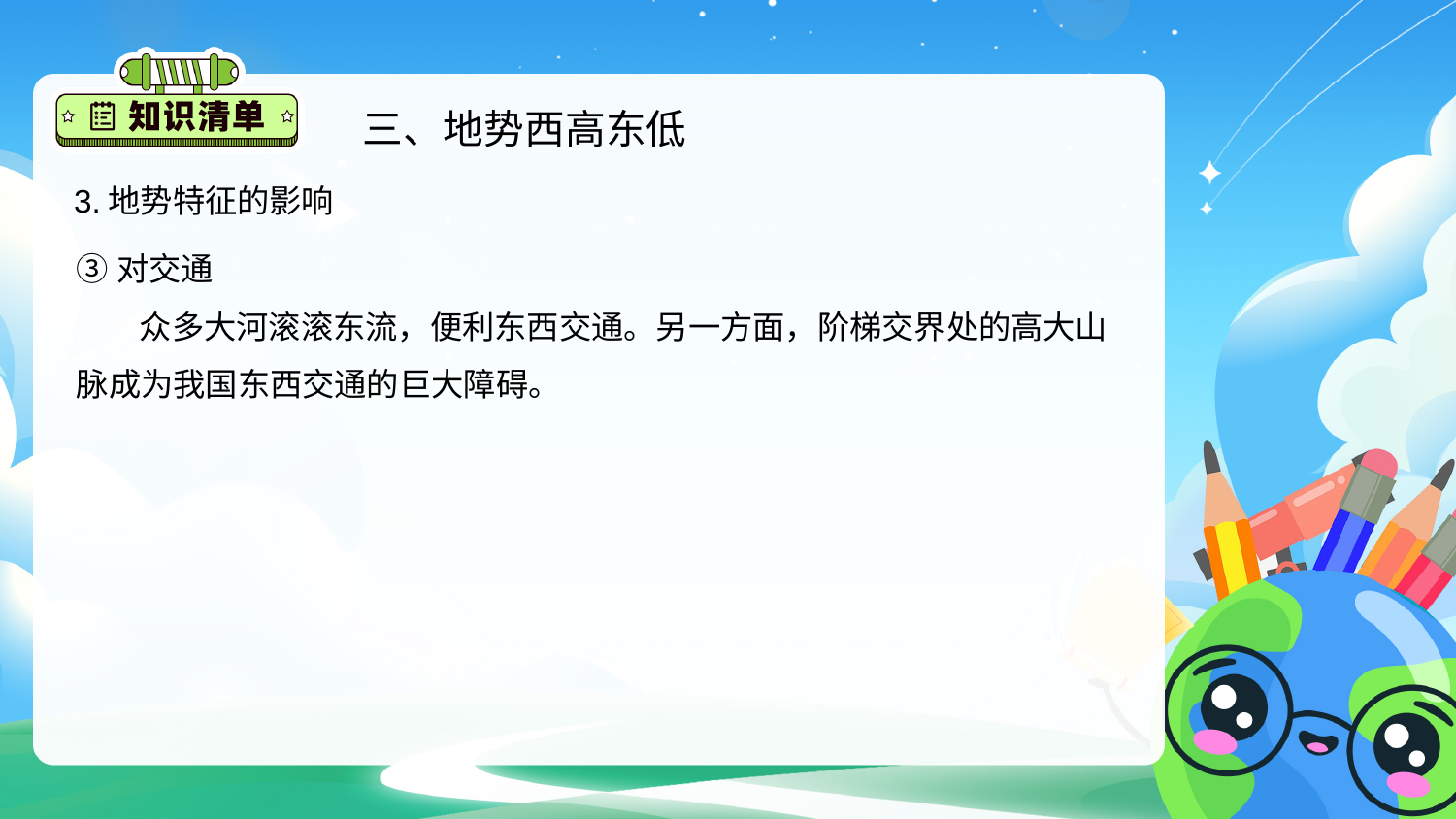

三、地势西高东低
3.地势特征的影响
③对交通
众多大河滚滚东流，便利东西交通。另一方面，阶梯交界处的高大山脉成为我国东西交通的巨大障碍。